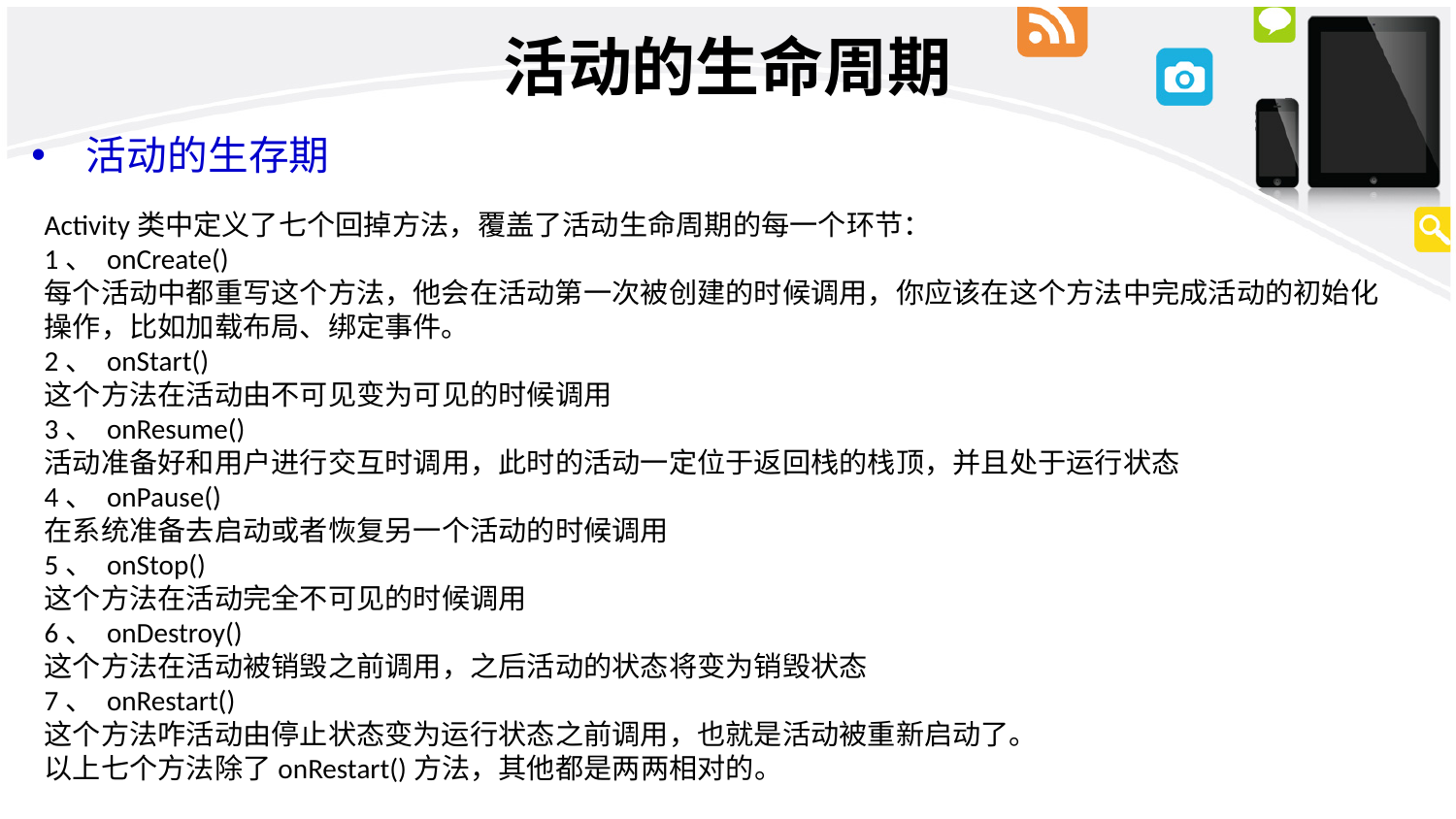

# 活动的生命周期
活动的生存期

Activity类中定义了七个回掉方法，覆盖了活动生命周期的每一个环节：
1、 onCreate()
每个活动中都重写这个方法，他会在活动第一次被创建的时候调用，你应该在这个方法中完成活动的初始化操作，比如加载布局、绑定事件。
2、 onStart()
这个方法在活动由不可见变为可见的时候调用
3、 onResume()
活动准备好和用户进行交互时调用，此时的活动一定位于返回栈的栈顶，并且处于运行状态
4、 onPause()
在系统准备去启动或者恢复另一个活动的时候调用
5、 onStop()
这个方法在活动完全不可见的时候调用
6、 onDestroy()
这个方法在活动被销毁之前调用，之后活动的状态将变为销毁状态
7、 onRestart()
这个方法咋活动由停止状态变为运行状态之前调用，也就是活动被重新启动了。
以上七个方法除了onRestart()方法，其他都是两两相对的。